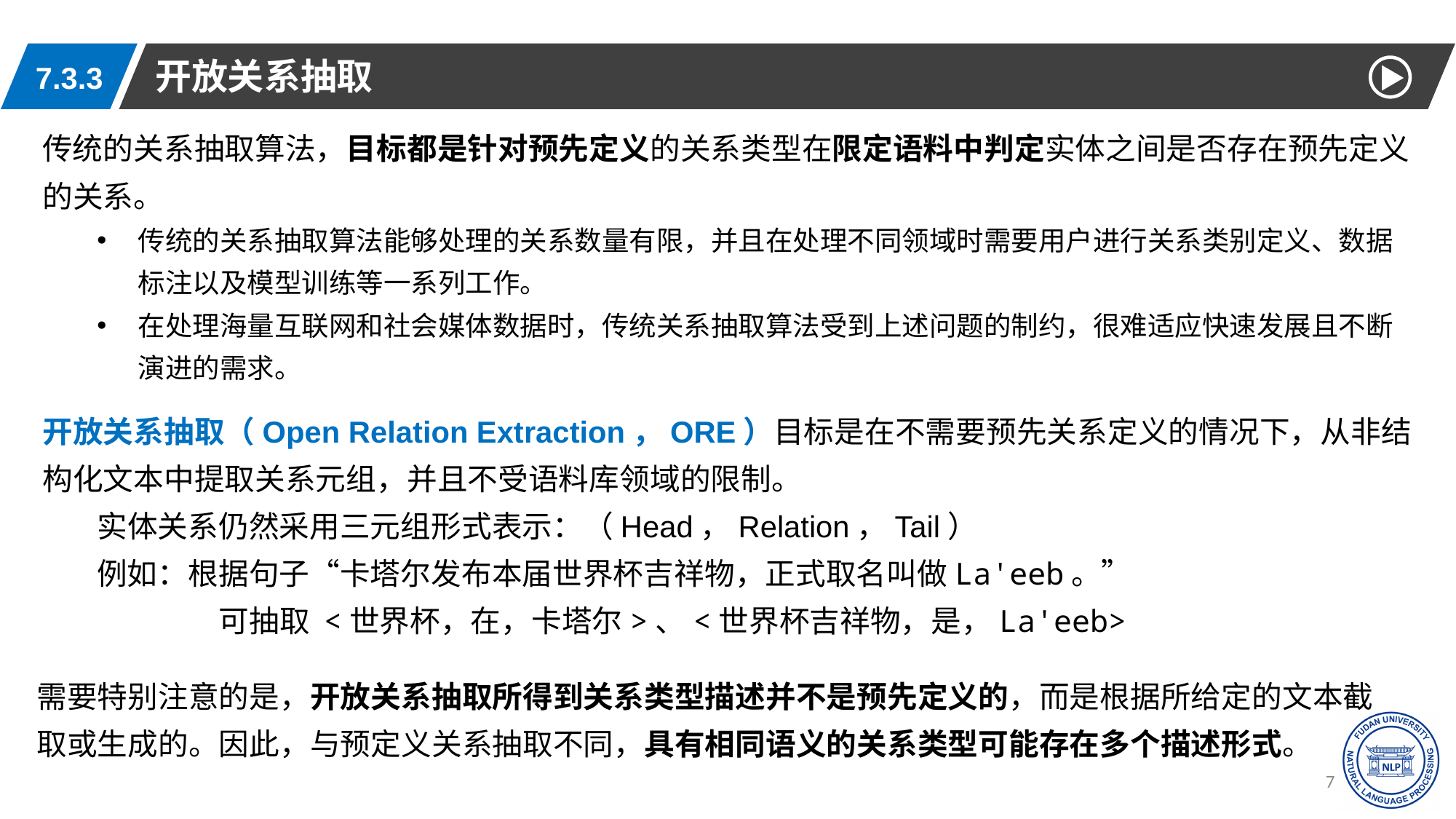

开放关系抽取
7.3.3

传统的关系抽取算法，目标都是针对预先定义的关系类型在限定语料中判定实体之间是否存在预先定义的关系。
传统的关系抽取算法能够处理的关系数量有限，并且在处理不同领域时需要用户进行关系类别定义、数据标注以及模型训练等一系列工作。
在处理海量互联网和社会媒体数据时，传统关系抽取算法受到上述问题的制约，很难适应快速发展且不断演进的需求。
开放关系抽取（Open Relation Extraction，ORE）目标是在不需要预先关系定义的情况下，从非结构化文本中提取关系元组，并且不受语料库领域的限制。
实体关系仍然采用三元组形式表示：（Head，Relation，Tail）
例如：根据句子“卡塔尔发布本届世界杯吉祥物，正式取名叫做La'eeb。”
                 可抽取 <世界杯，在，卡塔尔>、<世界杯吉祥物，是，La'eeb>
需要特别注意的是，开放关系抽取所得到关系类型描述并不是预先定义的，而是根据所给定的文本截取或生成的。因此，与预定义关系抽取不同，具有相同语义的关系类型可能存在多个描述形式。
70